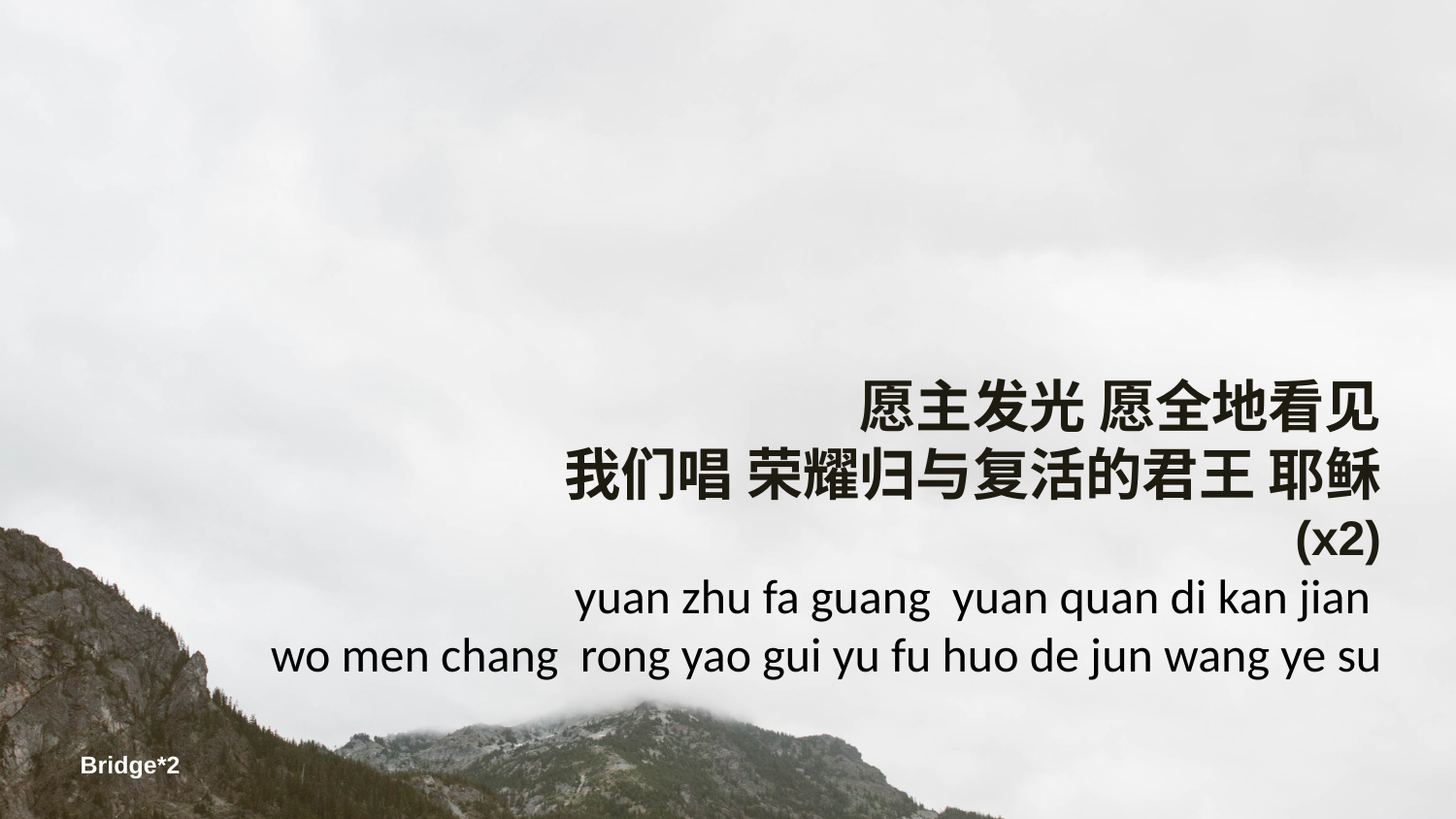

愿主发光 愿全地看见
我们唱 荣耀归与复活的君王 耶稣
(x2)
yuan zhu fa guang  yuan quan di kan jian
wo men chang  rong yao gui yu fu huo de jun wang ye su

Bridge*2